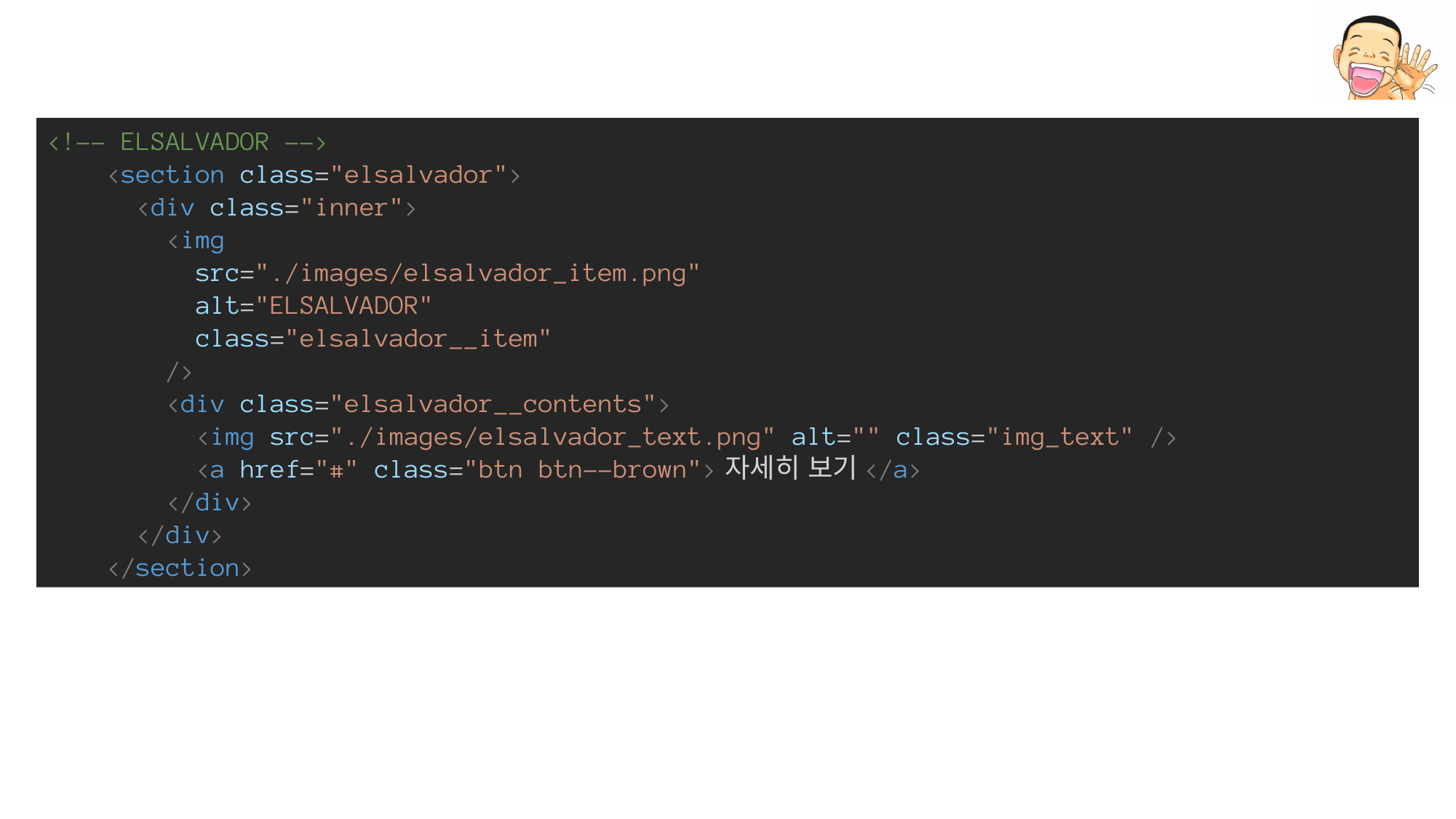

<!-- ELSALVADOR -->
    <section class="elsalvador">
      <div class="inner">
        <img
          src="./images/elsalvador_item.png"
          alt="ELSALVADOR"
          class="elsalvador__item"
        />
        <div class="elsalvador__contents">
          <img src="./images/elsalvador_text.png" alt="" class="img_text" />
          <a href="#" class="btn btn--brown">자세히 보기</a>
        </div>
      </div>
    </section>